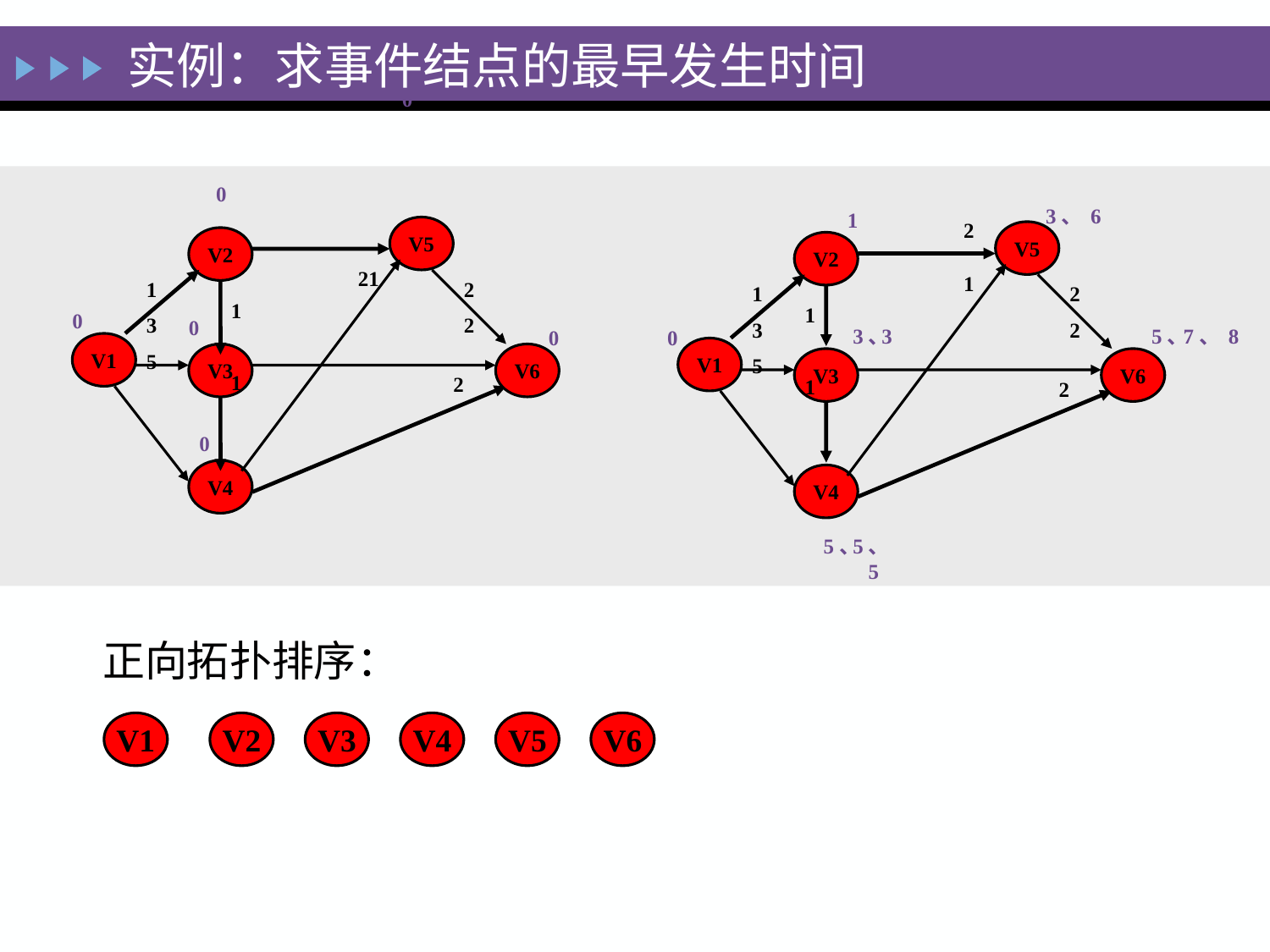

实例：求事件结点的最早发生时间
0

0
3、
6
1
2
V5
V5
V2
V2

2
1

1
1
3
5

2
2
1
3
5

2
2

1

1
1

1
0
0
 3、
 3
5、
7、
8
0
0
V1
V1
V3
V6
V3
V6

2

2

0

V4
V4
5、
5、5
正向拓扑排序：
V1
V2
V3
V4
V5
V6